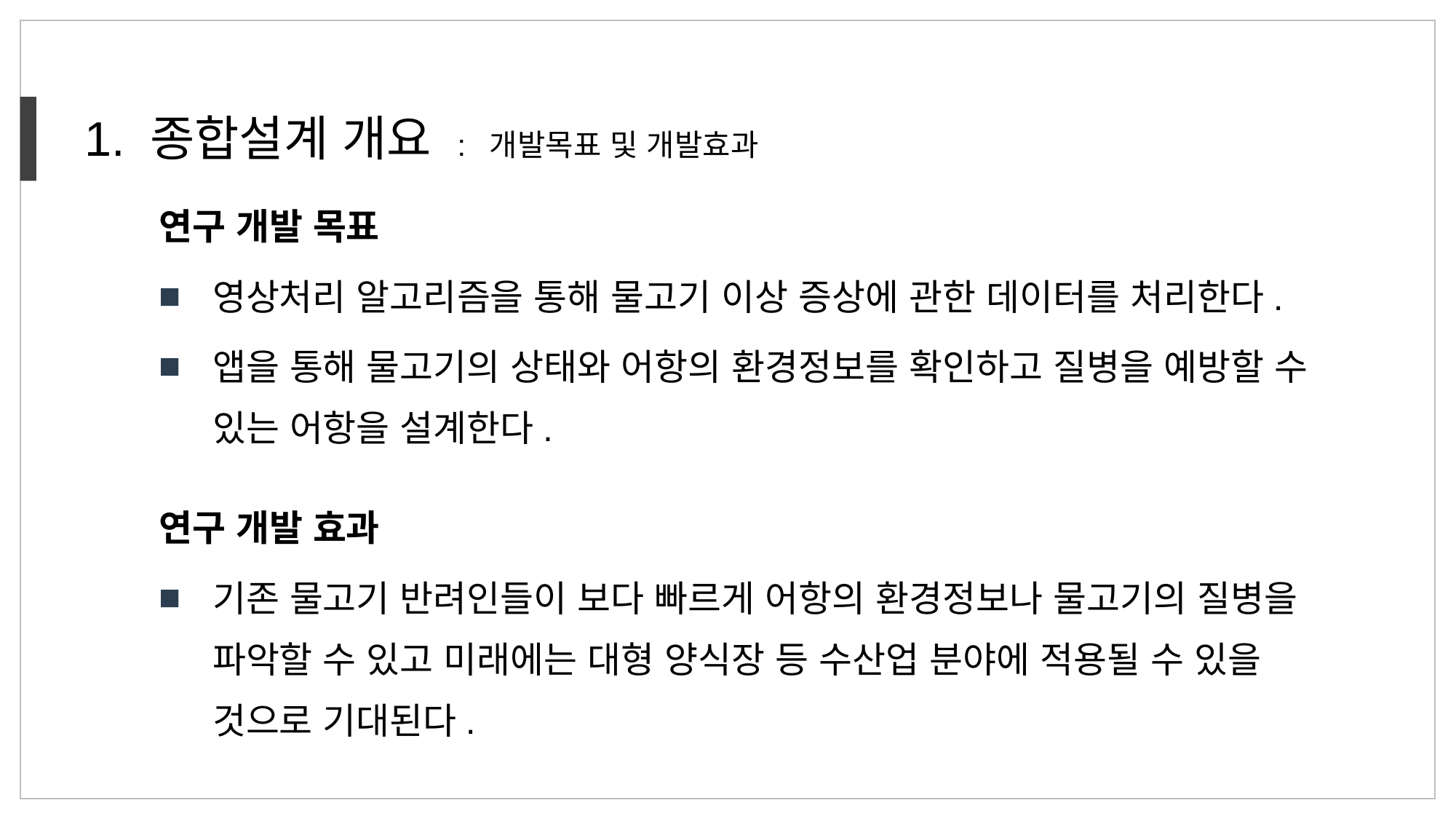

1. 종합설계 개요 :  개발목표 및 개발효과

연구 개발 목표
영상처리 알고리즘을 통해 물고기 이상 증상에 관한 데이터를 처리한다.
앱을 통해 물고기의 상태와 어항의 환경정보를 확인하고 질병을 예방할 수 있는 어항을 설계한다.

연구 개발 효과
기존 물고기 반려인들이 보다 빠르게 어항의 환경정보나 물고기의 질병을 파악할 수 있고 미래에는 대형 양식장 등 수산업 분야에 적용될 수 있을 것으로 기대된다.